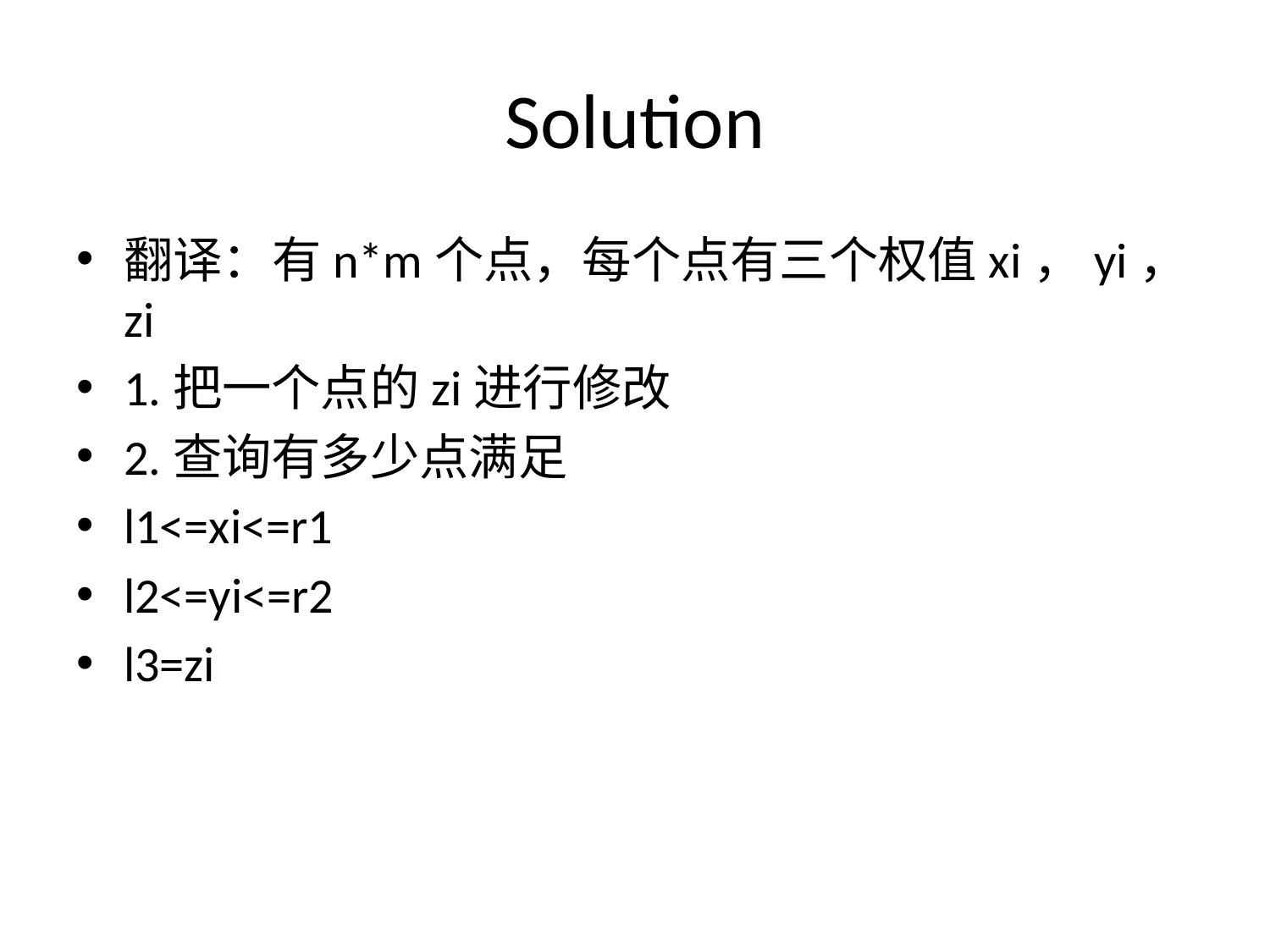

# Solution
翻译：有n*m个点，每个点有三个权值xi，yi，zi
1.把一个点的zi进行修改
2.查询有多少点满足
l1<=xi<=r1
l2<=yi<=r2
l3=zi